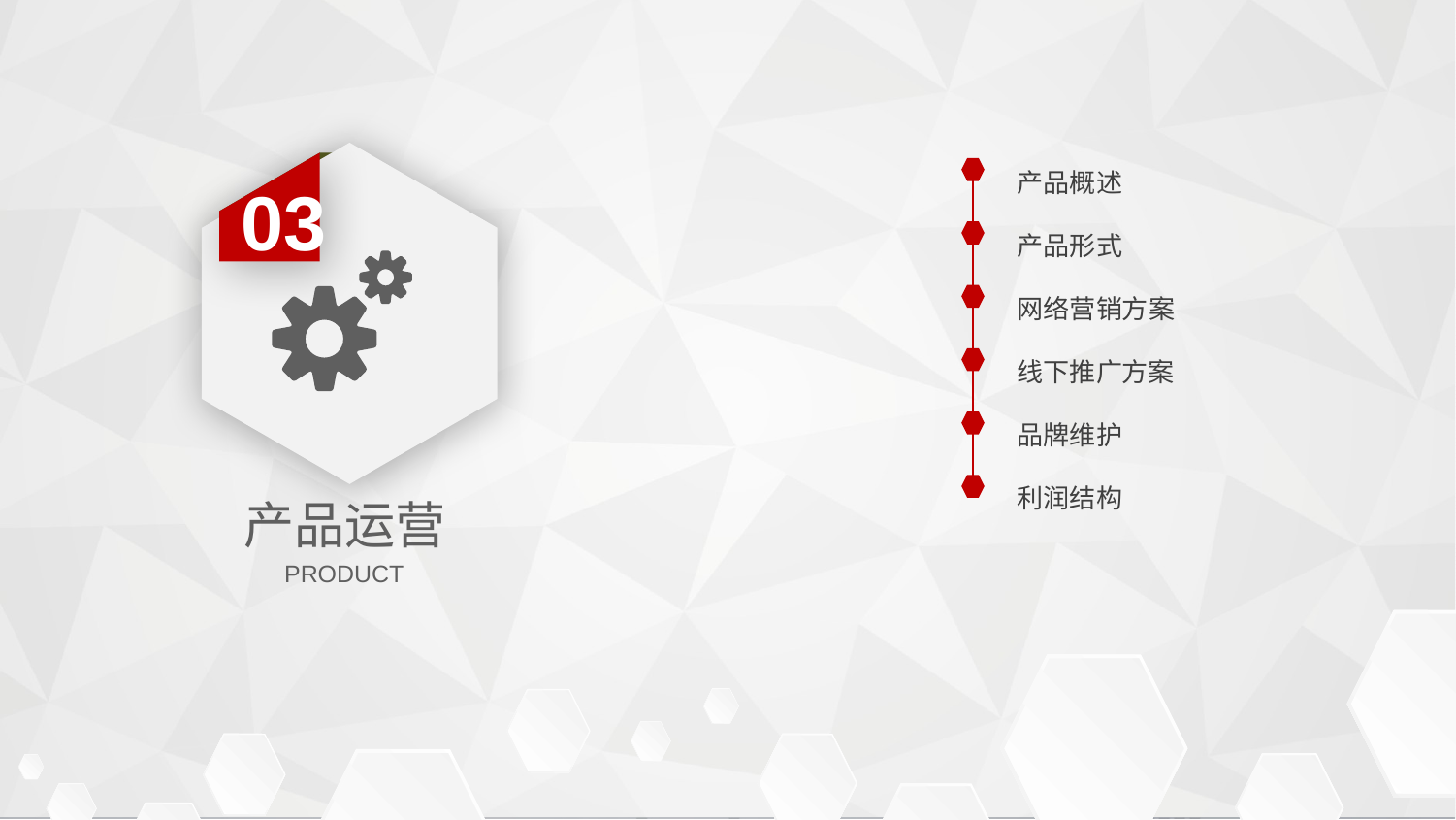

产品概述
产品形式
网络营销方案
线下推广方案
品牌维护
利润结构

03

产品运营

PRODUCT